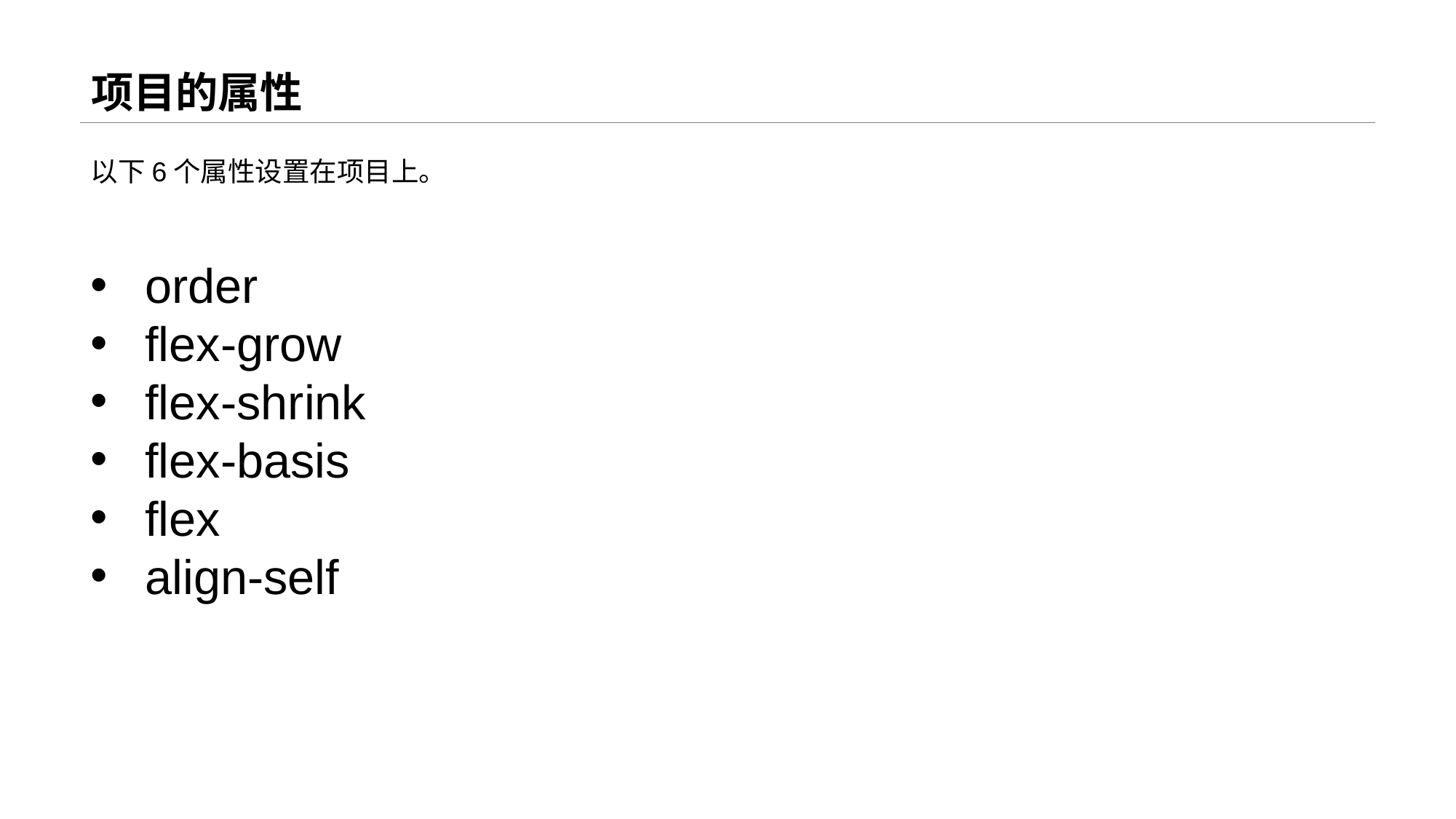

# 项目的属性
以下6个属性设置在项目上。

order
flex-grow
flex-shrink
flex-basis
flex
align-self
28